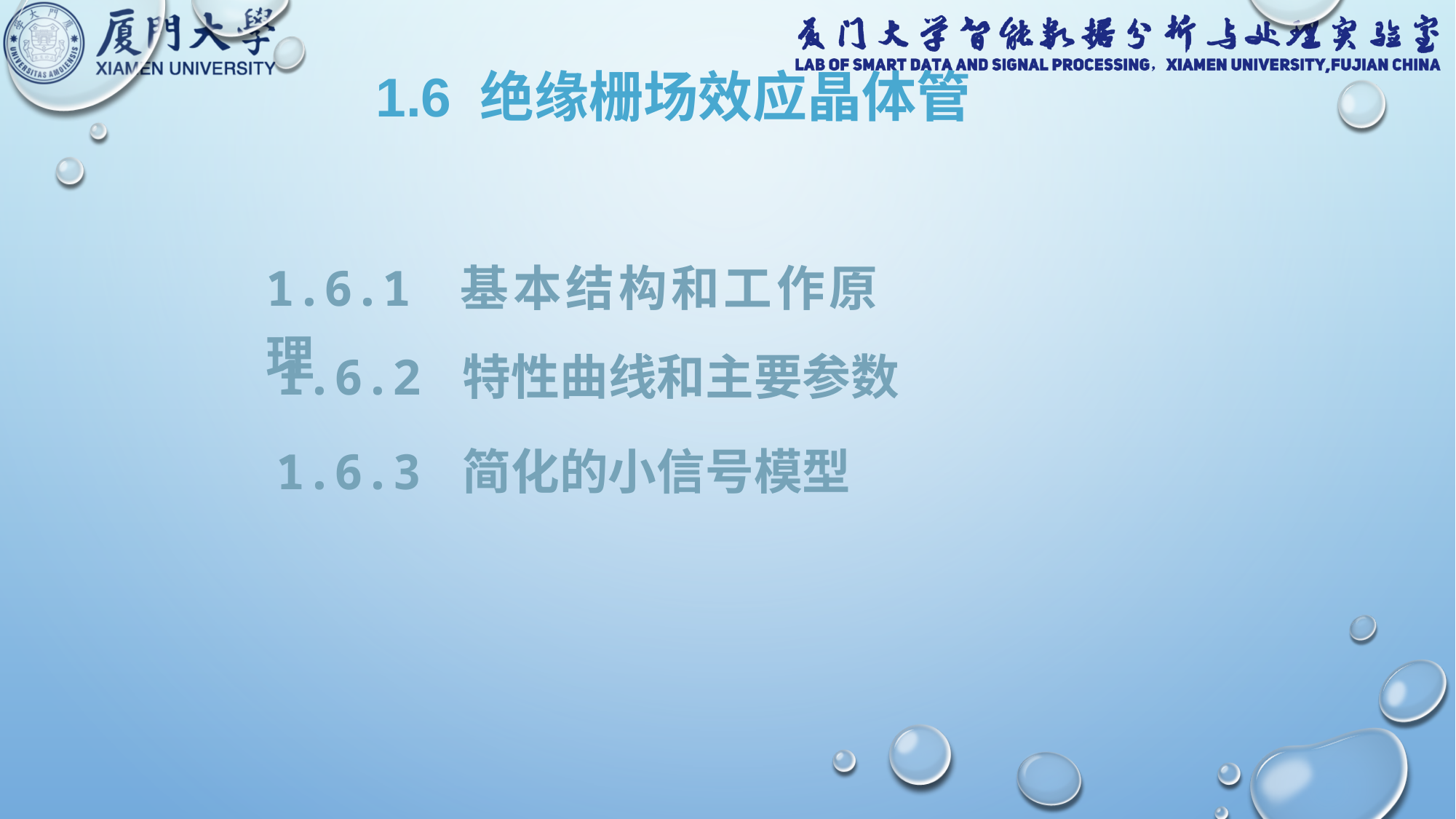

1.6 绝缘栅场效应晶体管
1.6.1 基本结构和工作原理
1.6.2 特性曲线和主要参数
1.6.3 简化的小信号模型
282